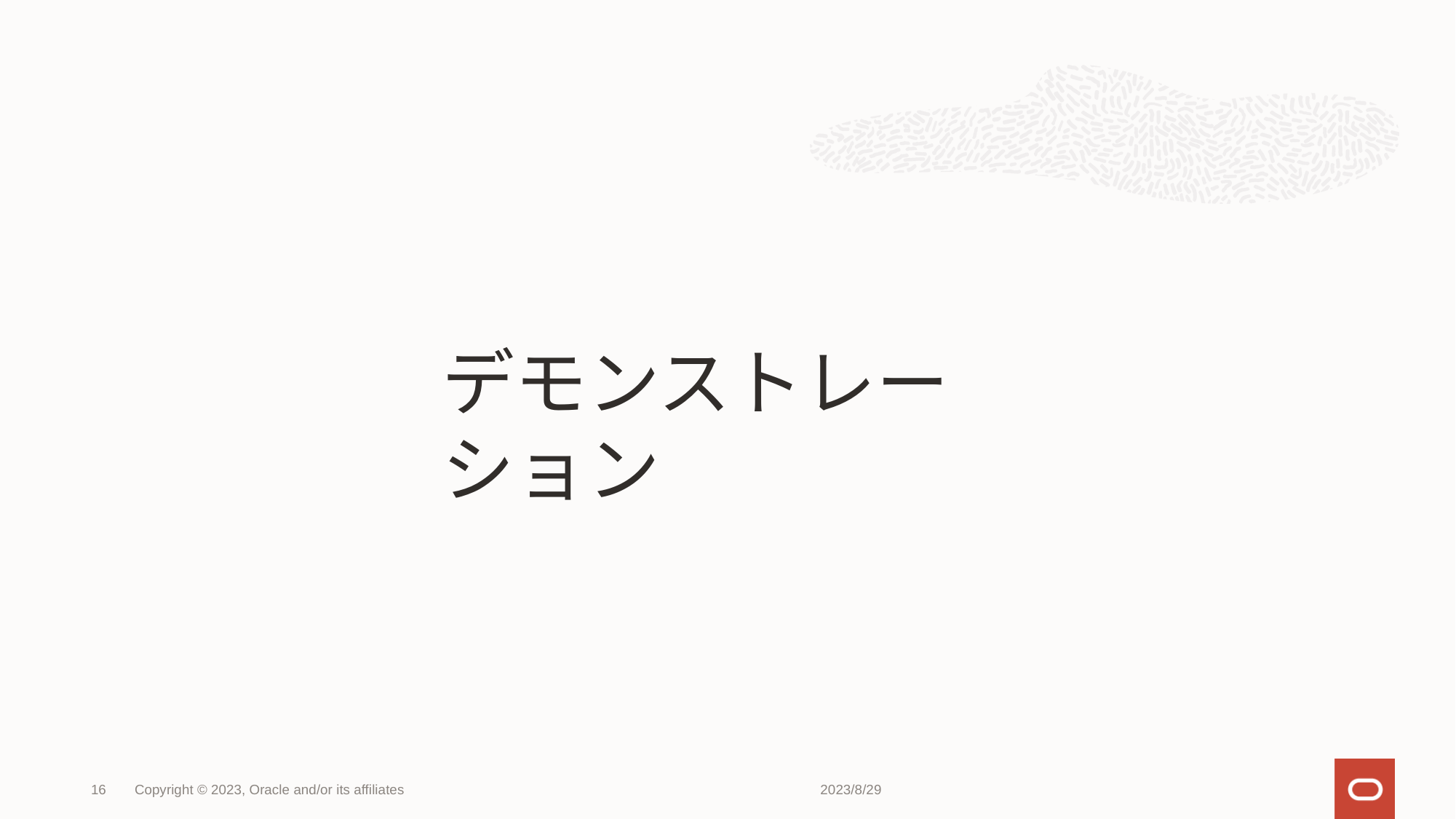

デモンストレーション
16
Copyright © 2023, Oracle and/or its affiliates
2023/8/29